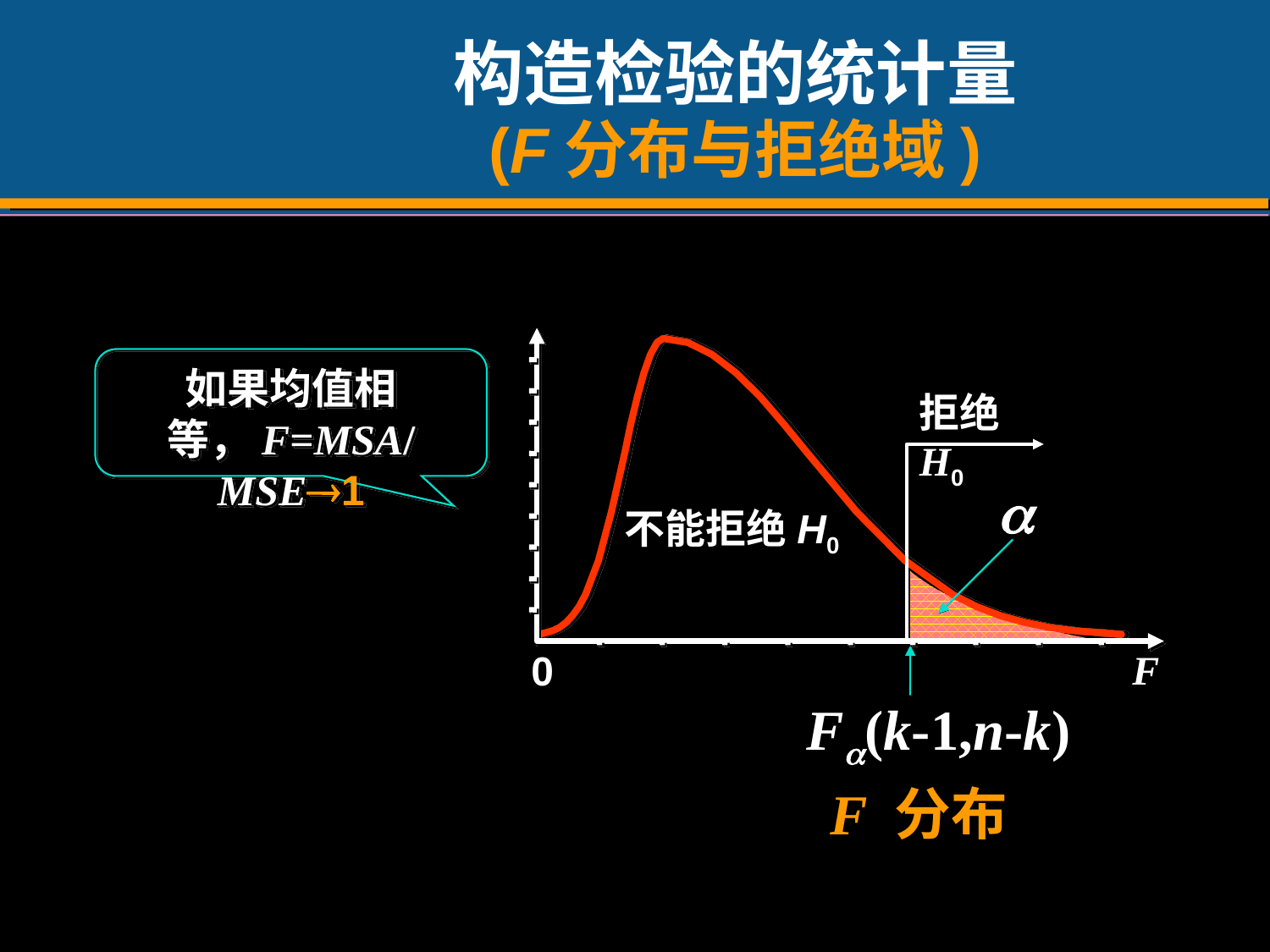

# 构造检验的统计量 (F分布与拒绝域)

拒绝H0

α
不能拒绝H0

F
0

Fα(k-1,n-k)
  F 分布
如果均值相等，F=MSA/MSE→1